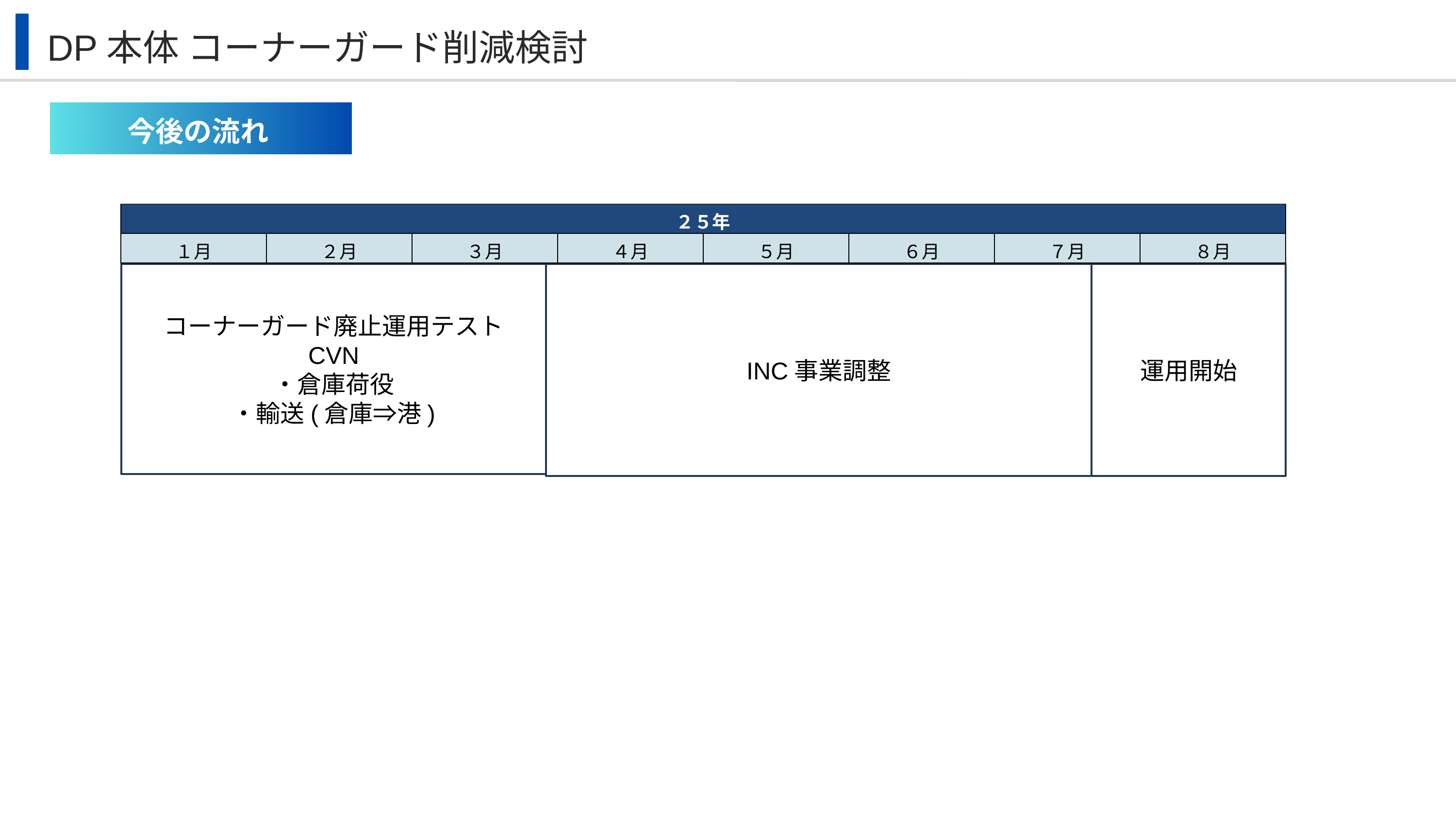

DP本体 コーナーガード削減検討

今後の流れ
| ２５年 |  |  |  |  |  |  |  |
| --- | --- | --- | --- | --- | --- | --- | --- |
| １月 | ２月 | ３月 | ４月 | ５月 | ６月 | ７月 | ８月 |
運用開始
INC事業調整
コーナーガード廃止運用テスト
CVN
・倉庫荷役
・輸送(倉庫⇒港)